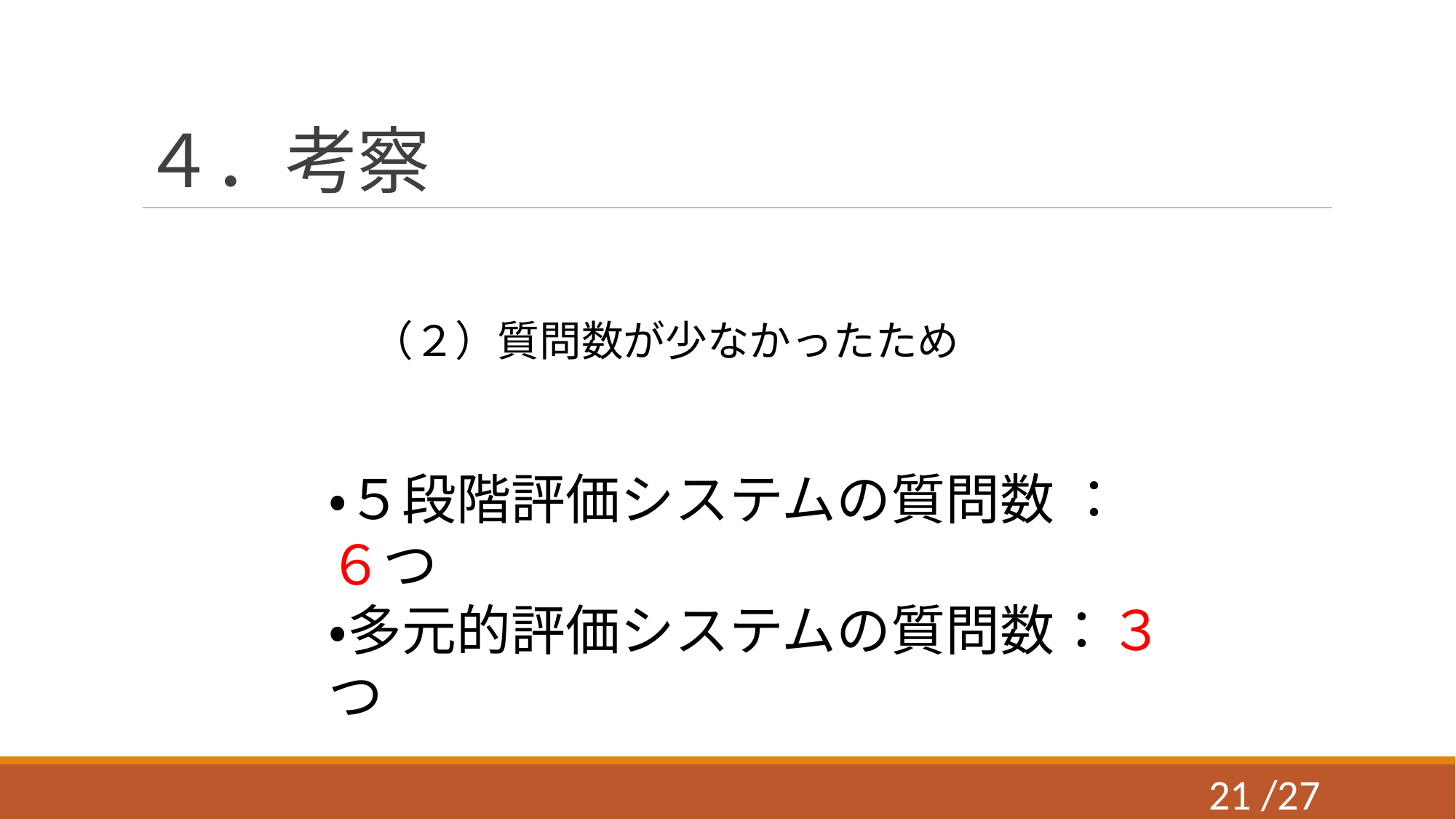

# ４．考察
（２）質問数が少なかったため
・５段階評価システムの質問数 ：６つ
・多元的評価システムの質問数：３つ
21 /27